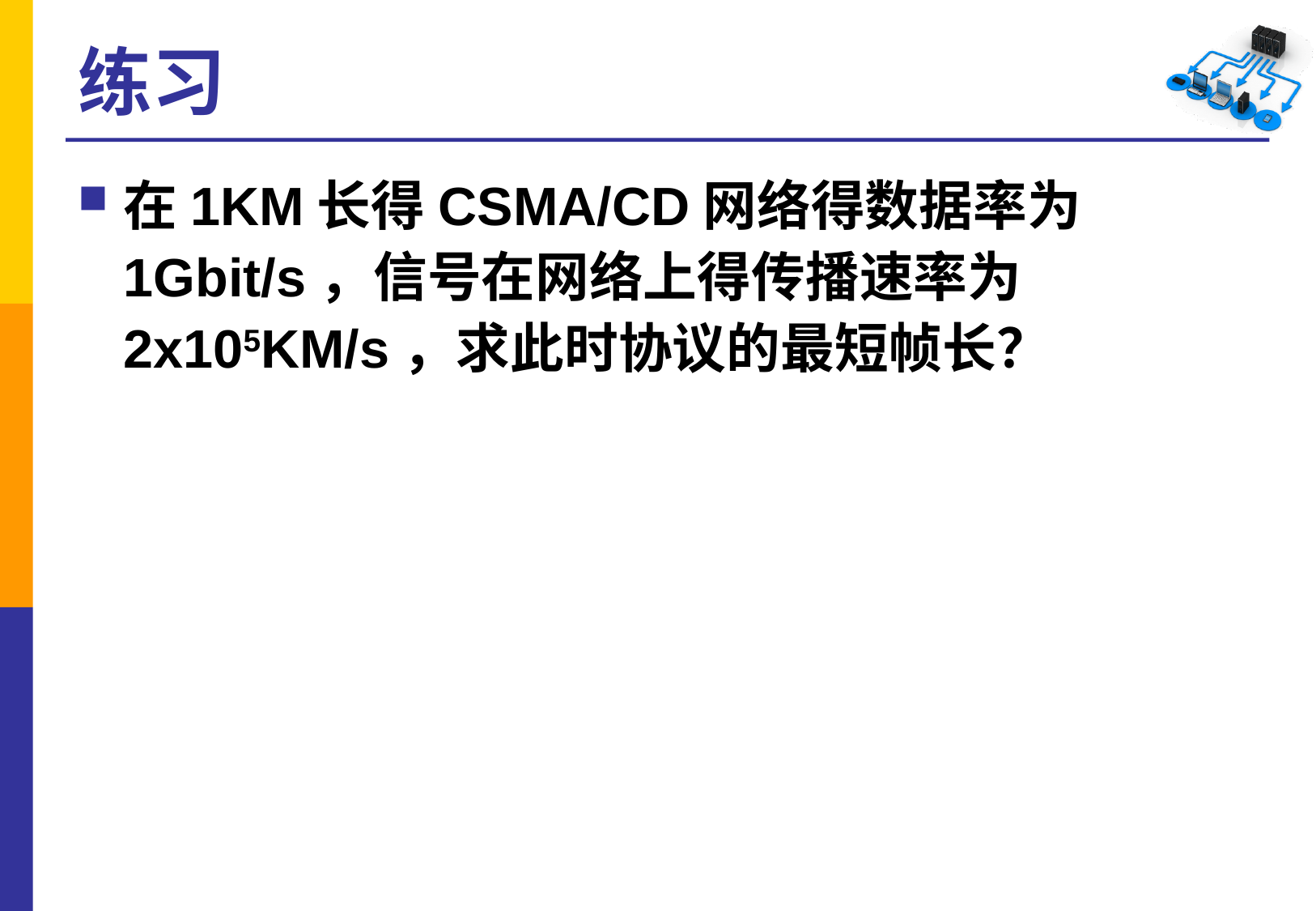

# 练习
在1KM长得CSMA/CD网络得数据率为1Gbit/s，信号在网络上得传播速率为2x105KM/s，求此时协议的最短帧长？